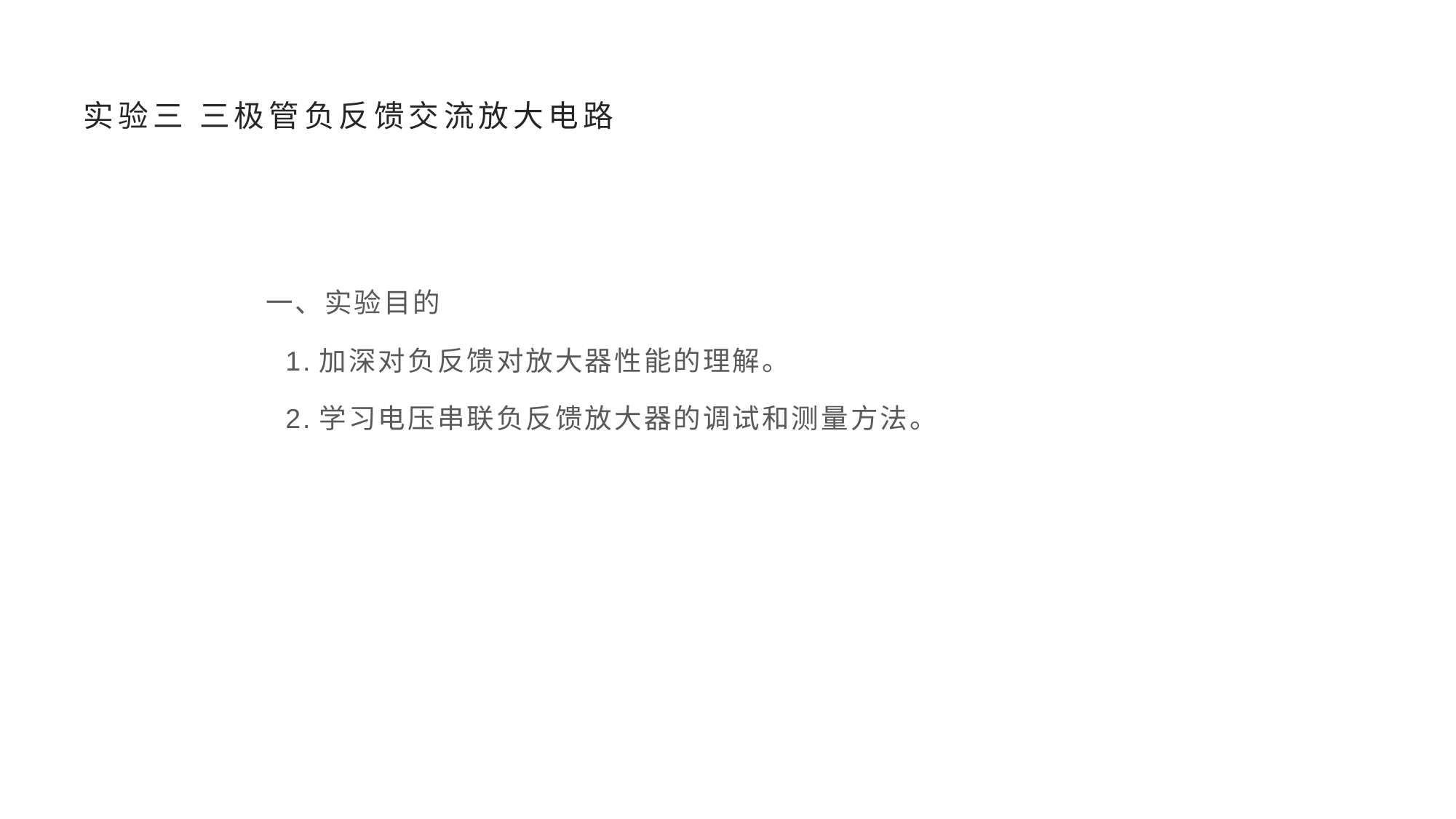

# 实验三 三极管负反馈交流放大电路
一、实验目的
  1.加深对负反馈对放大器性能的理解。
  2.学习电压串联负反馈放大器的调试和测量方法。